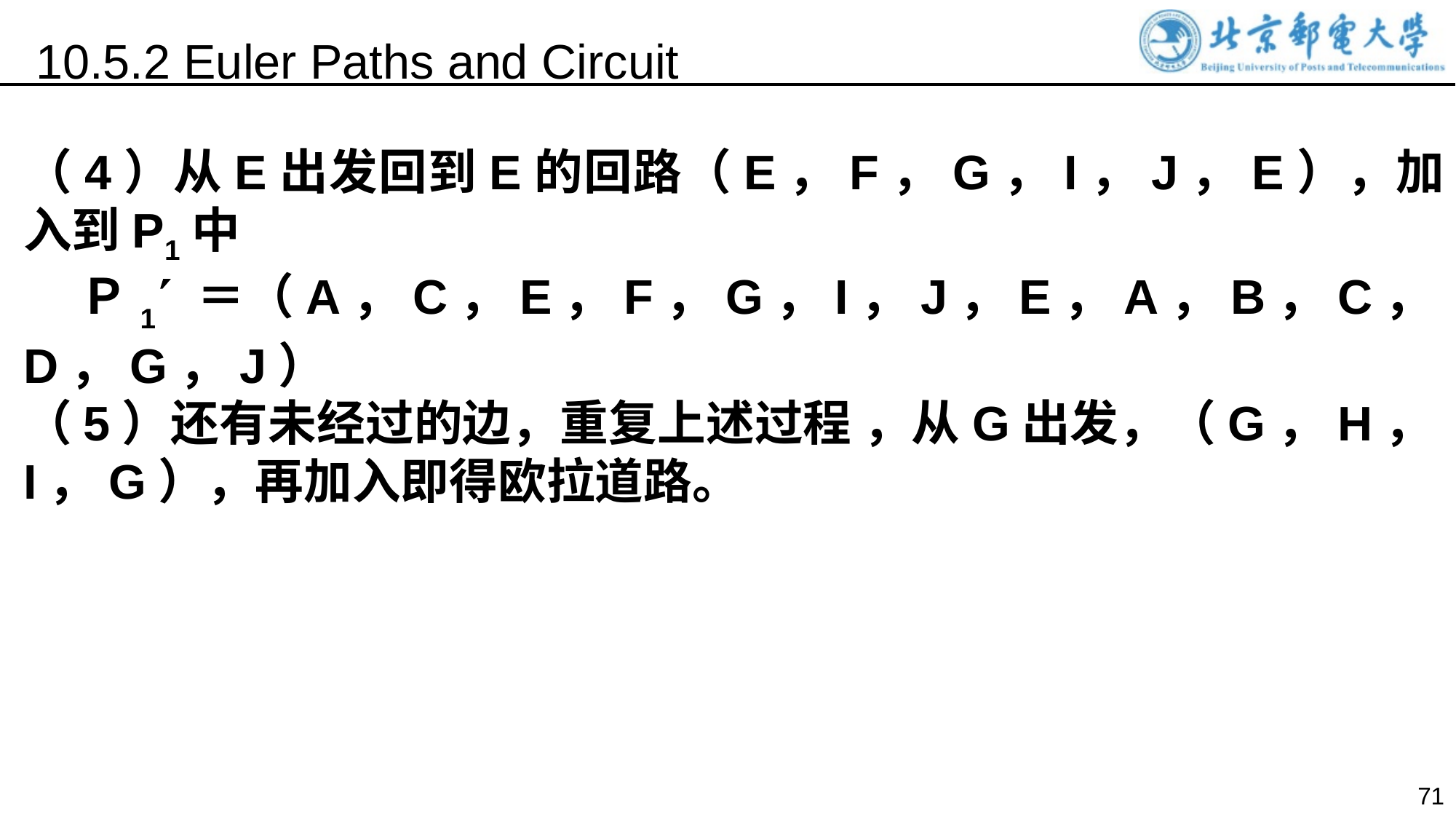

10.5.2 Euler Paths and Circuit
（4）从E出发回到E的回路（E，F，G，I，J，E），加入到P1中
    Ｐ1′ ＝（A，C，E，F，G，I，J，E，A，B，C，D，G，J）
（5）还有未经过的边，重复上述过程 ，从G出发，（G，H，I，G），再加入即得欧拉道路。